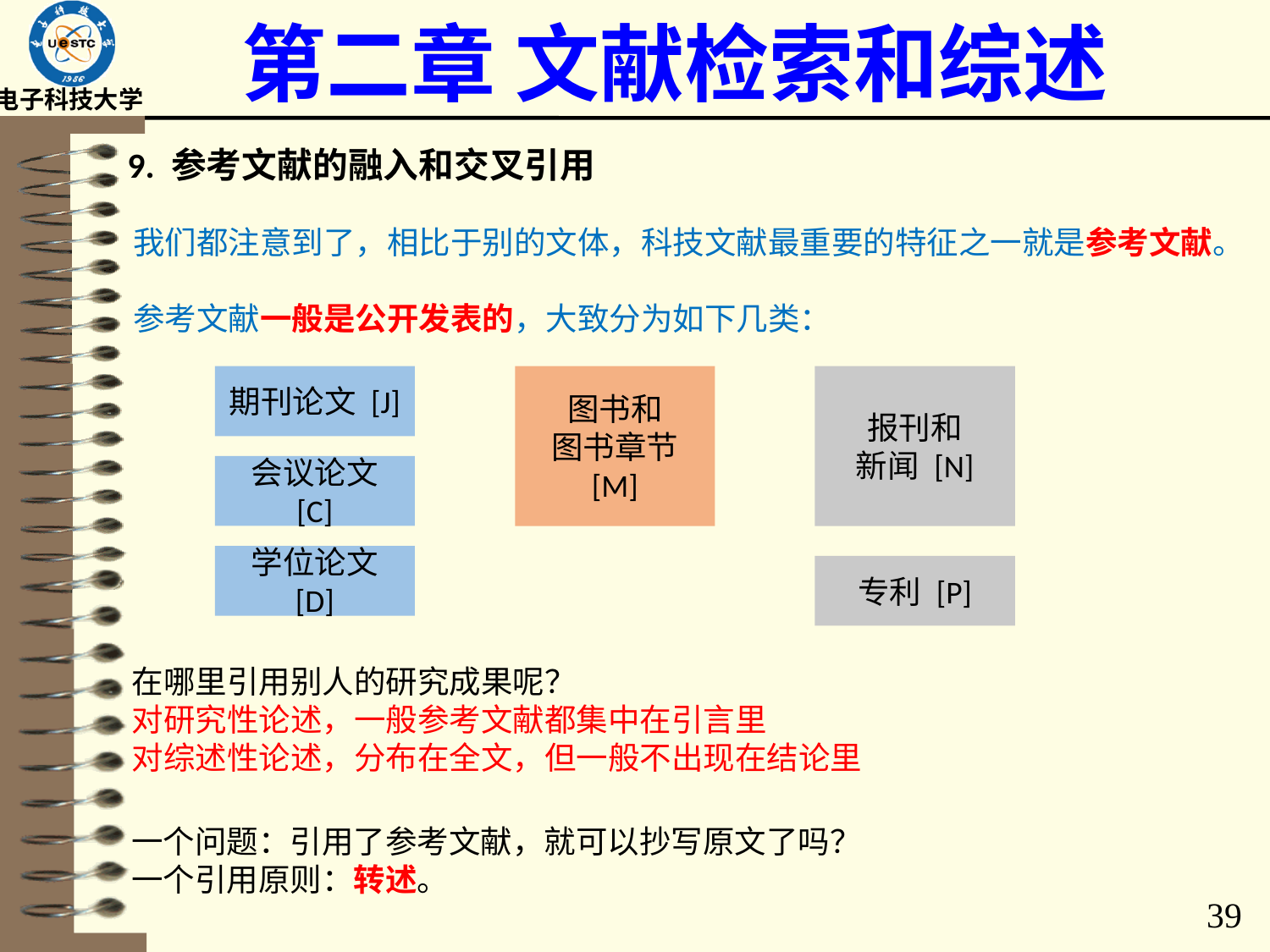

# 第二章 文献检索和综述
9. 参考文献的融入和交叉引用
我们都注意到了，相比于别的文体，科技文献最重要的特征之一就是参考文献。

参考文献一般是公开发表的，大致分为如下几类：

期刊论文 [J]
图书和
图书章节 [M]
报刊和
新闻 [N]
会议论文 [C]
学位论文 [D]
专利 [P]
在哪里引用别人的研究成果呢？
对研究性论述，一般参考文献都集中在引言里
对综述性论述，分布在全文，但一般不出现在结论里
一个问题：引用了参考文献，就可以抄写原文了吗？
一个引用原则：转述。
39